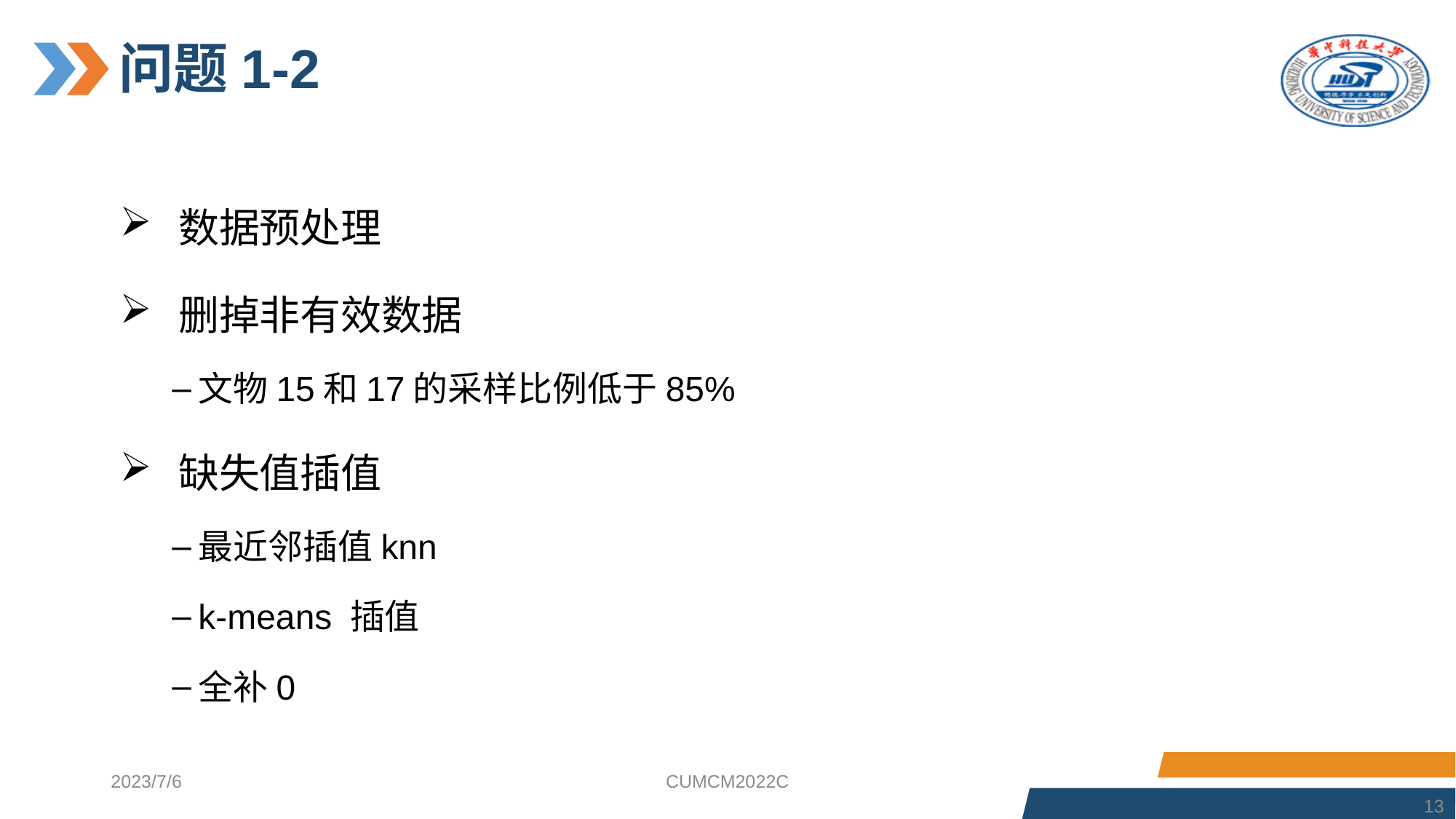

# 问题1-2
数据预处理
删掉非有效数据
文物15和17的采样比例低于85%
缺失值插值
最近邻插值knn
k-means 插值
全补0
2023/7/6
CUMCM2022C
13